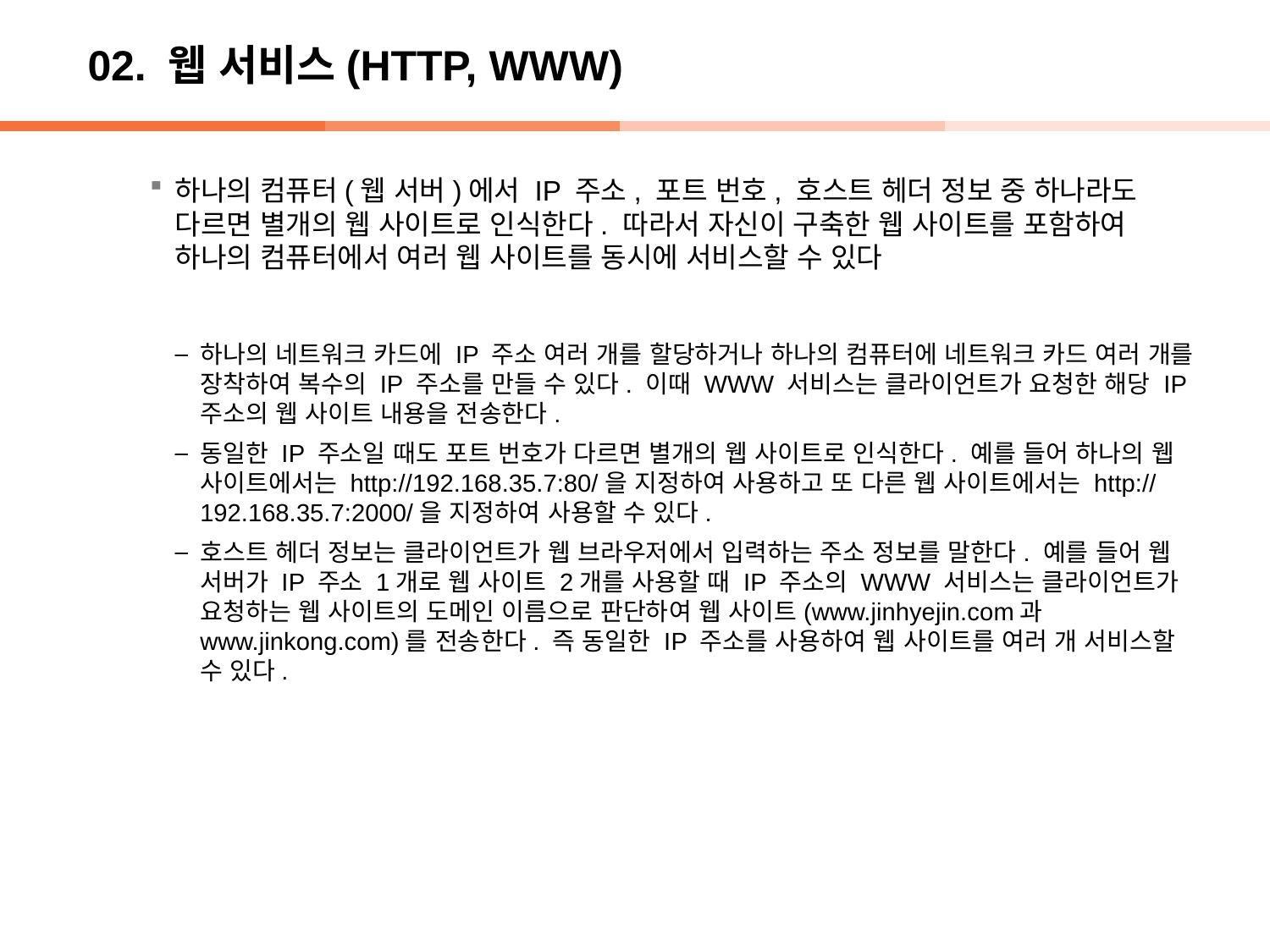

# 02. 웹 서비스(HTTP, WWW)
하나의 컴퓨터(웹 서버)에서 IP 주소, 포트 번호, 호스트 헤더 정보 중 하나라도 다르면 별개의 웹 사이트로 인식한다. 따라서 자신이 구축한 웹 사이트를 포함하여 하나의 컴퓨터에서 여러 웹 사이트를 동시에 서비스할 수 있다

하나의 네트워크 카드에 IP 주소 여러 개를 할당하거나 하나의 컴퓨터에 네트워크 카드 여러 개를 장착하여 복수의 IP 주소를 만들 수 있다. 이때 WWW 서비스는 클라이언트가 요청한 해당 IP 주소의 웹 사이트 내용을 전송한다.
동일한 IP 주소일 때도 포트 번호가 다르면 별개의 웹 사이트로 인식한다. 예를 들어 하나의 웹 사이트에서는 http://192.168.35.7:80/을 지정하여 사용하고 또 다른 웹 사이트에서는 http://192.168.35.7:2000/을 지정하여 사용할 수 있다.
호스트 헤더 정보는 클라이언트가 웹 브라우저에서 입력하는 주소 정보를 말한다. 예를 들어 웹 서버가 IP 주소 1개로 웹 사이트 2개를 사용할 때 IP 주소의 WWW 서비스는 클라이언트가 요청하는 웹 사이트의 도메인 이름으로 판단하여 웹 사이트(www.jinhyejin.com과 www.jinkong.com)를 전송한다. 즉 동일한 IP 주소를 사용하여 웹 사이트를 여러 개 서비스할 수 있다.